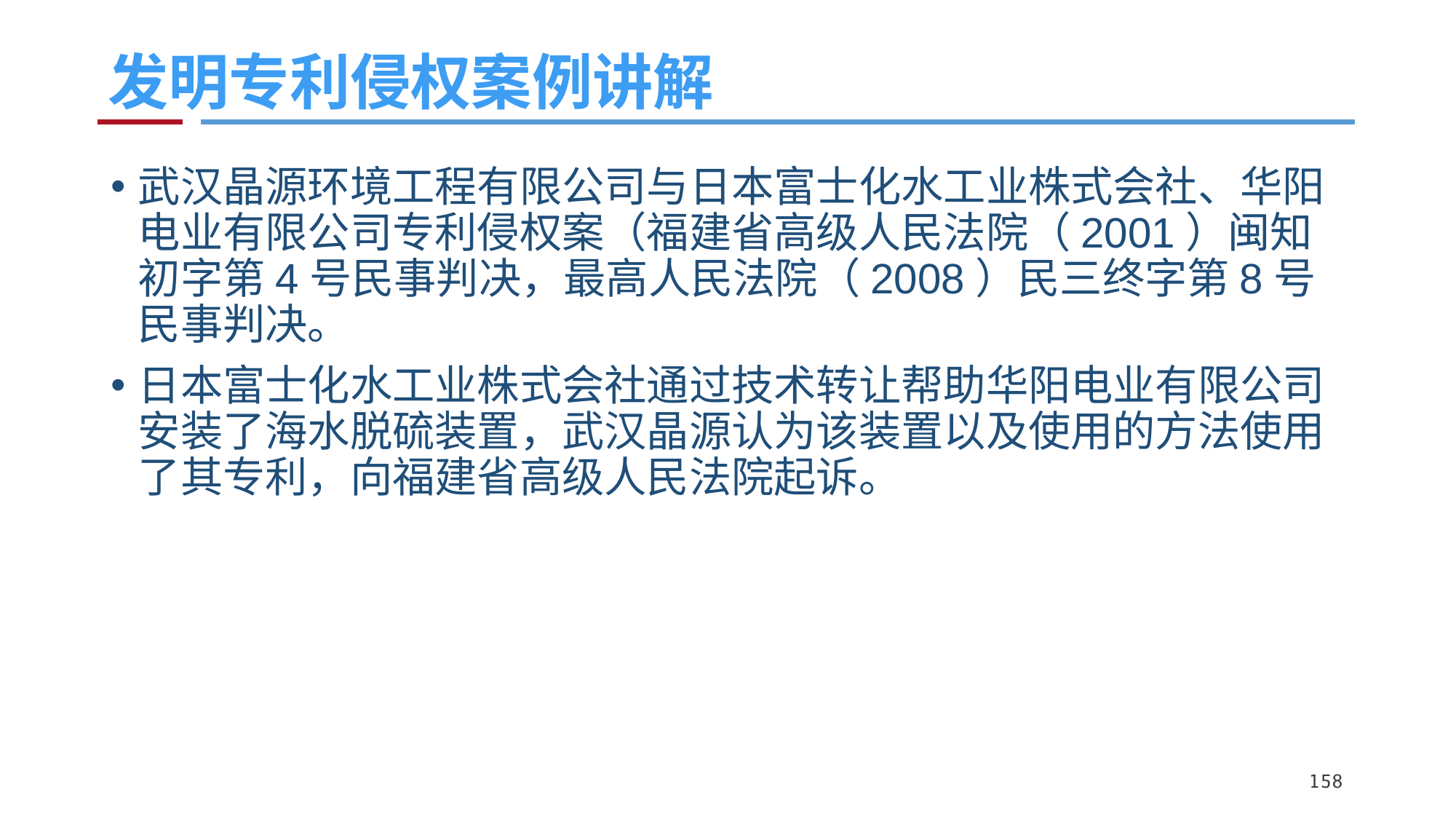

# 发明专利侵权案例讲解
武汉晶源环境工程有限公司与日本富士化水工业株式会社、华阳电业有限公司专利侵权案（福建省高级人民法院（2001）闽知初字第4号民事判决，最高人民法院（2008）民三终字第8号民事判决。
日本富士化水工业株式会社通过技术转让帮助华阳电业有限公司安装了海水脱硫装置，武汉晶源认为该装置以及使用的方法使用了其专利，向福建省高级人民法院起诉。

158